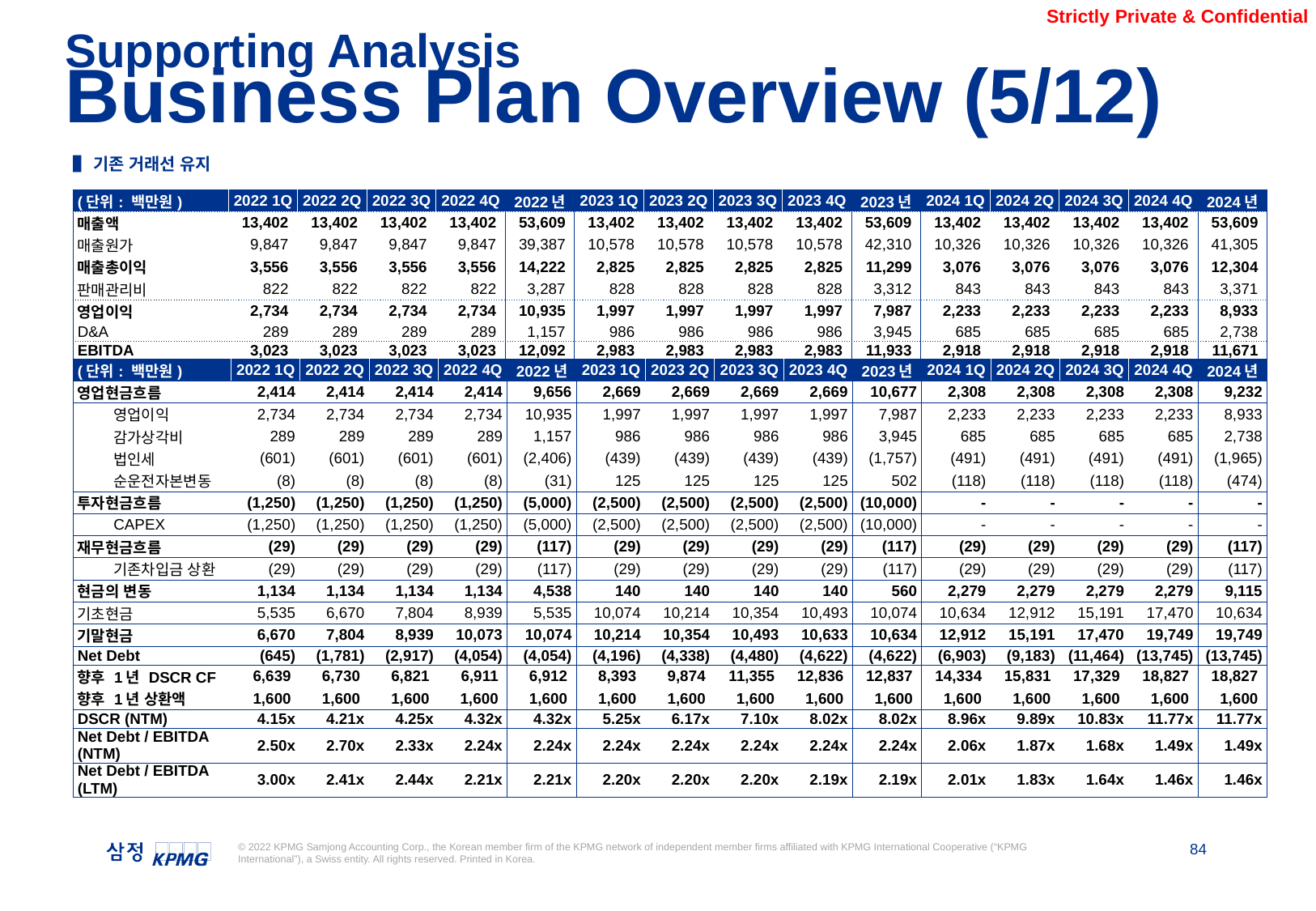

Supporting Analysis
Business Plan Overview (5/12)
▌기존 거래선 유지
| (단위: 백만원) | 2022 1Q | 2022 2Q | 2022 3Q | 2022 4Q | 2022년 | 2023 1Q | 2023 2Q | 2023 3Q | 2023 4Q | 2023년 | 2024 1Q | 2024 2Q | 2024 3Q | 2024 4Q | 2024년 |
| --- | --- | --- | --- | --- | --- | --- | --- | --- | --- | --- | --- | --- | --- | --- | --- |
| 매출액 | 13,402 | 13,402 | 13,402 | 13,402 | 53,609 | 13,402 | 13,402 | 13,402 | 13,402 | 53,609 | 13,402 | 13,402 | 13,402 | 13,402 | 53,609 |
| 매출원가 | 9,847 | 9,847 | 9,847 | 9,847 | 39,387 | 10,578 | 10,578 | 10,578 | 10,578 | 42,310 | 10,326 | 10,326 | 10,326 | 10,326 | 41,305 |
| 매출총이익 | 3,556 | 3,556 | 3,556 | 3,556 | 14,222 | 2,825 | 2,825 | 2,825 | 2,825 | 11,299 | 3,076 | 3,076 | 3,076 | 3,076 | 12,304 |
| 판매관리비 | 822 | 822 | 822 | 822 | 3,287 | 828 | 828 | 828 | 828 | 3,312 | 843 | 843 | 843 | 843 | 3,371 |
| 영업이익 | 2,734 | 2,734 | 2,734 | 2,734 | 10,935 | 1,997 | 1,997 | 1,997 | 1,997 | 7,987 | 2,233 | 2,233 | 2,233 | 2,233 | 8,933 |
| D&A | 289 | 289 | 289 | 289 | 1,157 | 986 | 986 | 986 | 986 | 3,945 | 685 | 685 | 685 | 685 | 2,738 |
| EBITDA | 3,023 | 3,023 | 3,023 | 3,023 | 12,092 | 2,983 | 2,983 | 2,983 | 2,983 | 11,933 | 2,918 | 2,918 | 2,918 | 2,918 | 11,671 |
| (단위: 백만원) |  | 2022 1Q | 2022 2Q | 2022 3Q | 2022 4Q | 2022년 | 2023 1Q | 2023 2Q | 2023 3Q | 2023 4Q | 2023년 | 2024 1Q | 2024 2Q | 2024 3Q | 2024 4Q | 2024년 |
| --- | --- | --- | --- | --- | --- | --- | --- | --- | --- | --- | --- | --- | --- | --- | --- | --- |
| 영업현금흐름 |  | 2,414 | 2,414 | 2,414 | 2,414 | 9,656 | 2,669 | 2,669 | 2,669 | 2,669 | 10,677 | 2,308 | 2,308 | 2,308 | 2,308 | 9,232 |
|  | 영업이익 | 2,734 | 2,734 | 2,734 | 2,734 | 10,935 | 1,997 | 1,997 | 1,997 | 1,997 | 7,987 | 2,233 | 2,233 | 2,233 | 2,233 | 8,933 |
|  | 감가상각비 | 289 | 289 | 289 | 289 | 1,157 | 986 | 986 | 986 | 986 | 3,945 | 685 | 685 | 685 | 685 | 2,738 |
|  | 법인세 | (601) | (601) | (601) | (601) | (2,406) | (439) | (439) | (439) | (439) | (1,757) | (491) | (491) | (491) | (491) | (1,965) |
|  | 순운전자본변동 | (8) | (8) | (8) | (8) | (31) | 125 | 125 | 125 | 125 | 502 | (118) | (118) | (118) | (118) | (474) |
| 투자현금흐름 |  | (1,250) | (1,250) | (1,250) | (1,250) | (5,000) | (2,500) | (2,500) | (2,500) | (2,500) | (10,000) | - | - | - | - | - |
|  | CAPEX | (1,250) | (1,250) | (1,250) | (1,250) | (5,000) | (2,500) | (2,500) | (2,500) | (2,500) | (10,000) | - | - | - | - | - |
| 재무현금흐름 |  | (29) | (29) | (29) | (29) | (117) | (29) | (29) | (29) | (29) | (117) | (29) | (29) | (29) | (29) | (117) |
|  | 기존차입금 상환 | (29) | (29) | (29) | (29) | (117) | (29) | (29) | (29) | (29) | (117) | (29) | (29) | (29) | (29) | (117) |
| 현금의 변동 |  | 1,134 | 1,134 | 1,134 | 1,134 | 4,538 | 140 | 140 | 140 | 140 | 560 | 2,279 | 2,279 | 2,279 | 2,279 | 9,115 |
| 기초현금 |  | 5,535 | 6,670 | 7,804 | 8,939 | 5,535 | 10,074 | 10,214 | 10,354 | 10,493 | 10,074 | 10,634 | 12,912 | 15,191 | 17,470 | 10,634 |
| 기말현금 |  | 6,670 | 7,804 | 8,939 | 10,073 | 10,074 | 10,214 | 10,354 | 10,493 | 10,633 | 10,634 | 12,912 | 15,191 | 17,470 | 19,749 | 19,749 |
| Net Debt |  | (645) | (1,781) | (2,917) | (4,054) | (4,054) | (4,196) | (4,338) | (4,480) | (4,622) | (4,622) | (6,903) | (9,183) | (11,464) | (13,745) | (13,745) |
| 향후 1년 DSCR CF |  | 6,639 | 6,730 | 6,821 | 6,911 | 6,912 | 8,393 | 9,874 | 11,355 | 12,836 | 12,837 | 14,334 | 15,831 | 17,329 | 18,827 | 18,827 |
| 향후 1년 상환액 |  | 1,600 | 1,600 | 1,600 | 1,600 | 1,600 | 1,600 | 1,600 | 1,600 | 1,600 | 1,600 | 1,600 | 1,600 | 1,600 | 1,600 | 1,600 |
| DSCR (NTM) |  | 4.15x | 4.21x | 4.25x | 4.32x | 4.32x | 5.25x | 6.17x | 7.10x | 8.02x | 8.02x | 8.96x | 9.89x | 10.83x | 11.77x | 11.77x |
| Net Debt / EBITDA (NTM) |  | 2.50x | 2.70x | 2.33x | 2.24x | 2.24x | 2.24x | 2.24x | 2.24x | 2.24x | 2.24x | 2.06x | 1.87x | 1.68x | 1.49x | 1.49x |
| Net Debt / EBITDA (LTM) |  | 3.00x | 2.41x | 2.44x | 2.21x | 2.21x | 2.20x | 2.20x | 2.20x | 2.19x | 2.19x | 2.01x | 1.83x | 1.64x | 1.46x | 1.46x |